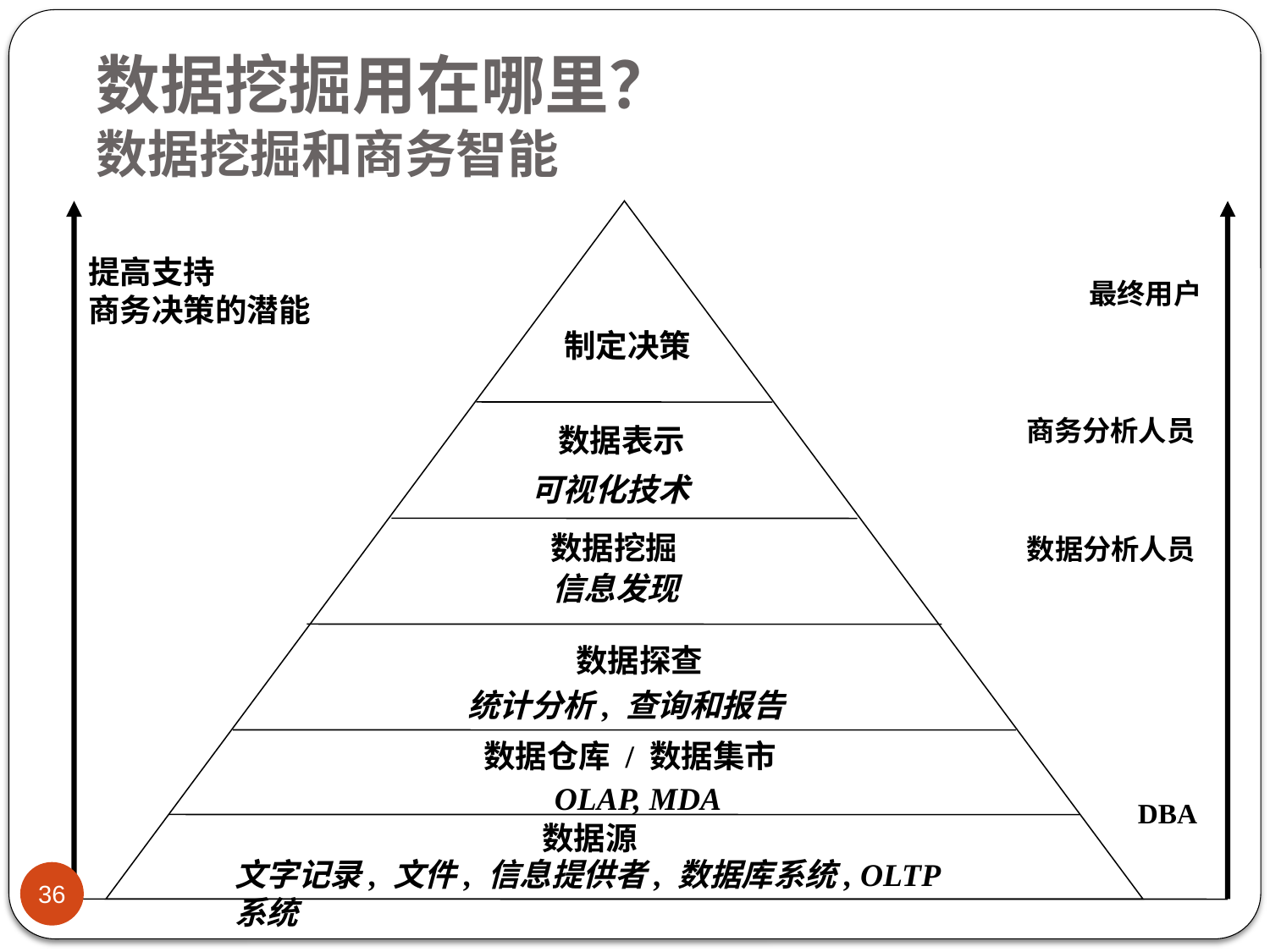

# 数据挖掘用在哪里？ 数据挖掘和商务智能

提高支持
商务决策的潜能
最终用户
 制定决策

商务分析人员
数据表示
可视化技术

数据挖掘
     数据分析人员
信息发现

数据探查
统计分析, 查询和报告

数据仓库 / 数据集市
OLAP, MDA
DBA
数据源

文字记录, 文件, 信息提供者, 数据库系统, OLTP系统
36